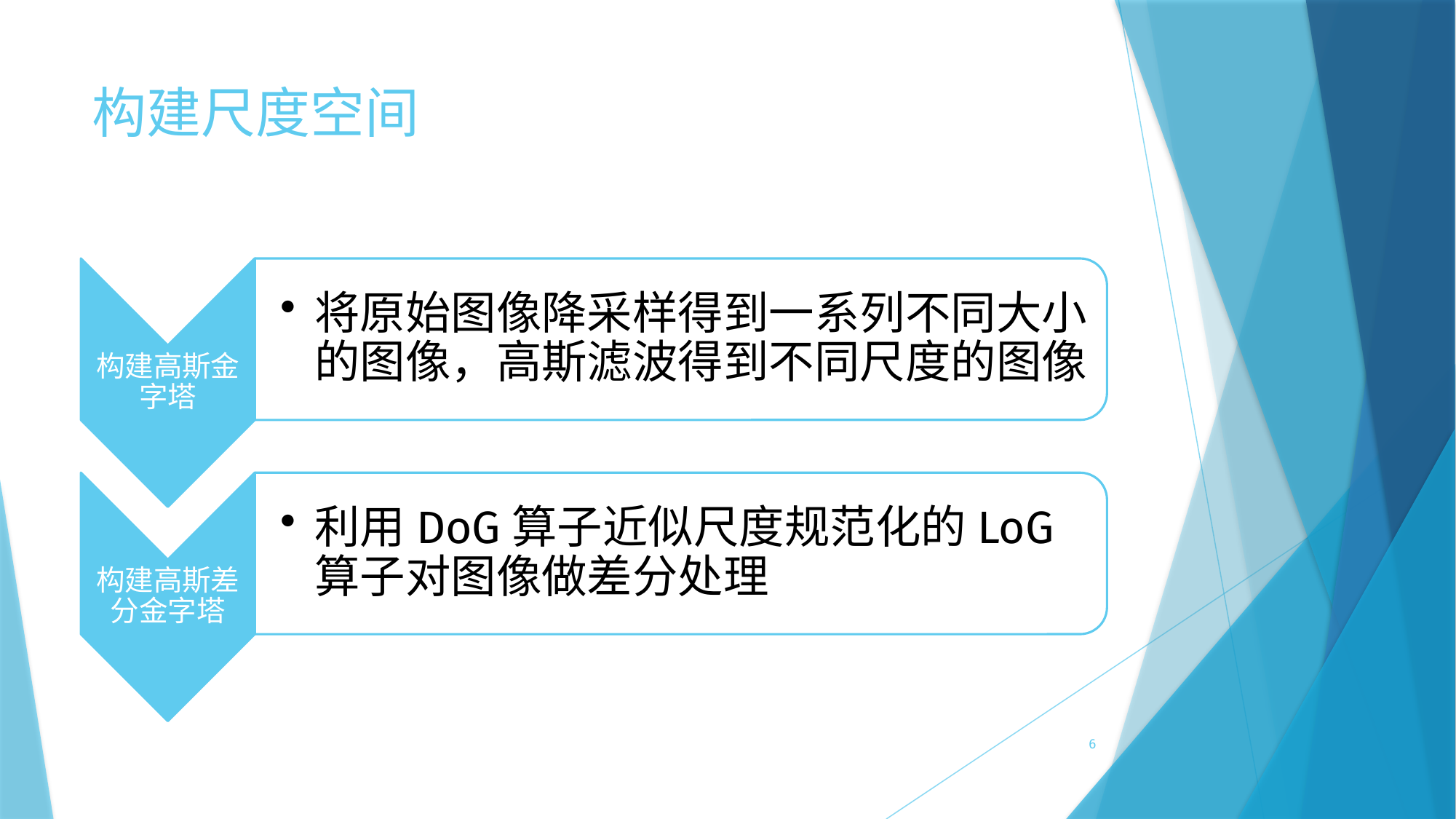

# 构建尺度空间
构建高斯金字塔
将原始图像降采样得到一系列不同大小的图像，高斯滤波得到不同尺度的图像
构建高斯差分金字塔
利用DoG算子近似尺度规范化的LoG算子对图像做差分处理
6